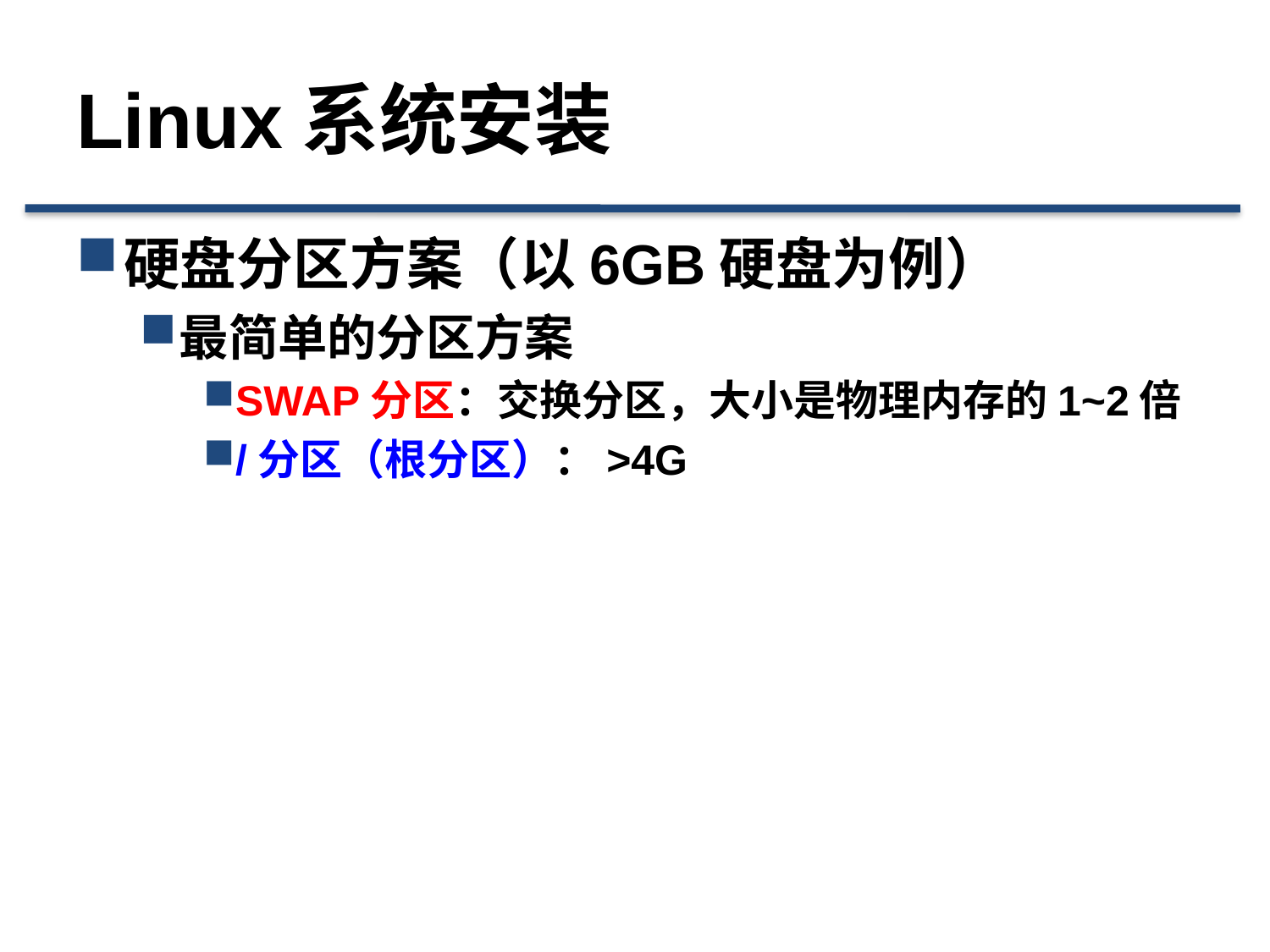

# Linux系统安装
硬盘分区方案（以6GB硬盘为例）
最简单的分区方案
SWAP分区：交换分区，大小是物理内存的1~2倍
/分区（根分区）：>4G